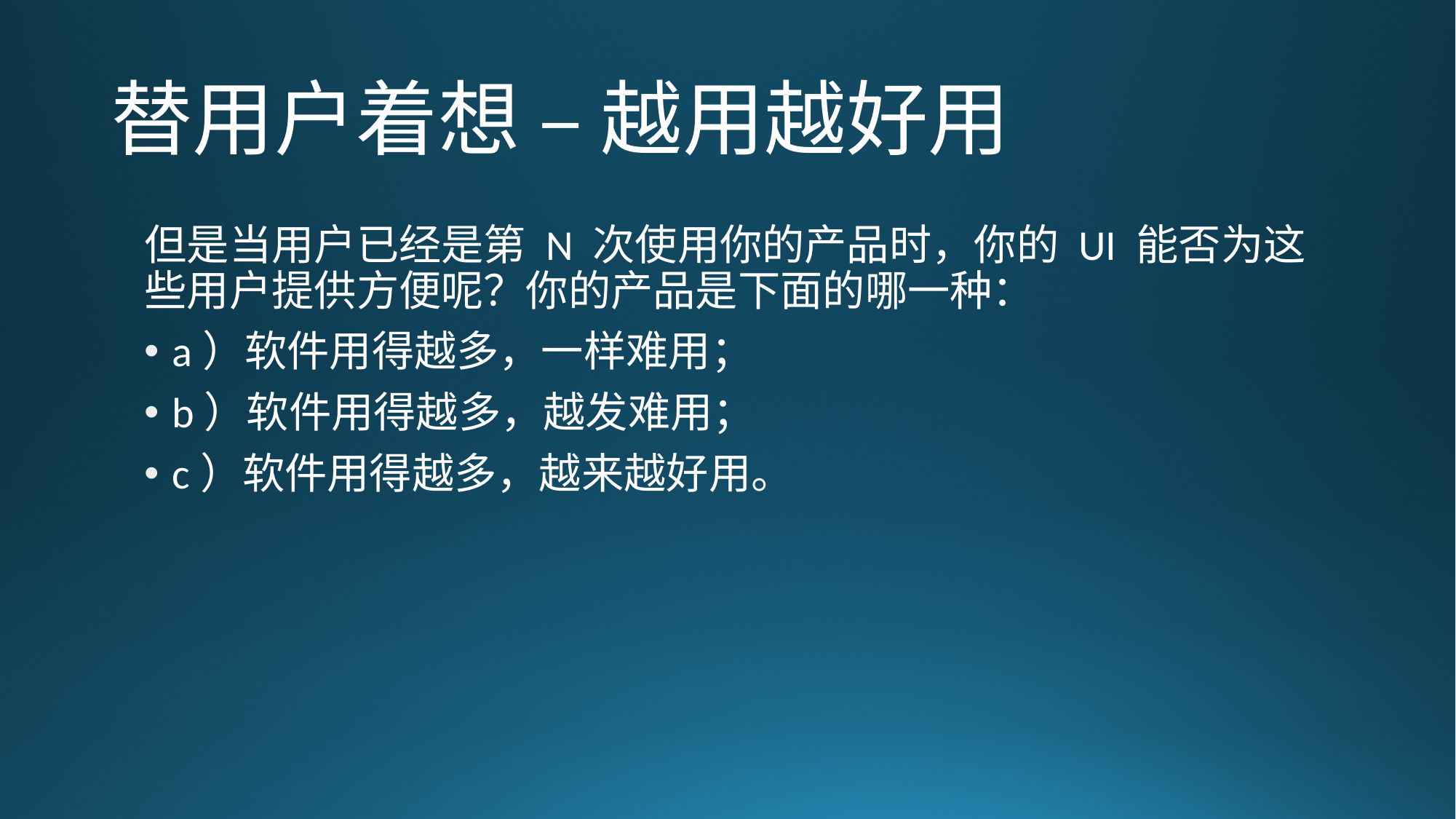

# 替用户着想 – 越用越好用
但是当用户已经是第 N 次使用你的产品时，你的 UI 能否为这些用户提供方便呢？你的产品是下面的哪一种：
a）软件用得越多，一样难用；
b）软件用得越多，越发难用；
c）软件用得越多，越来越好用。